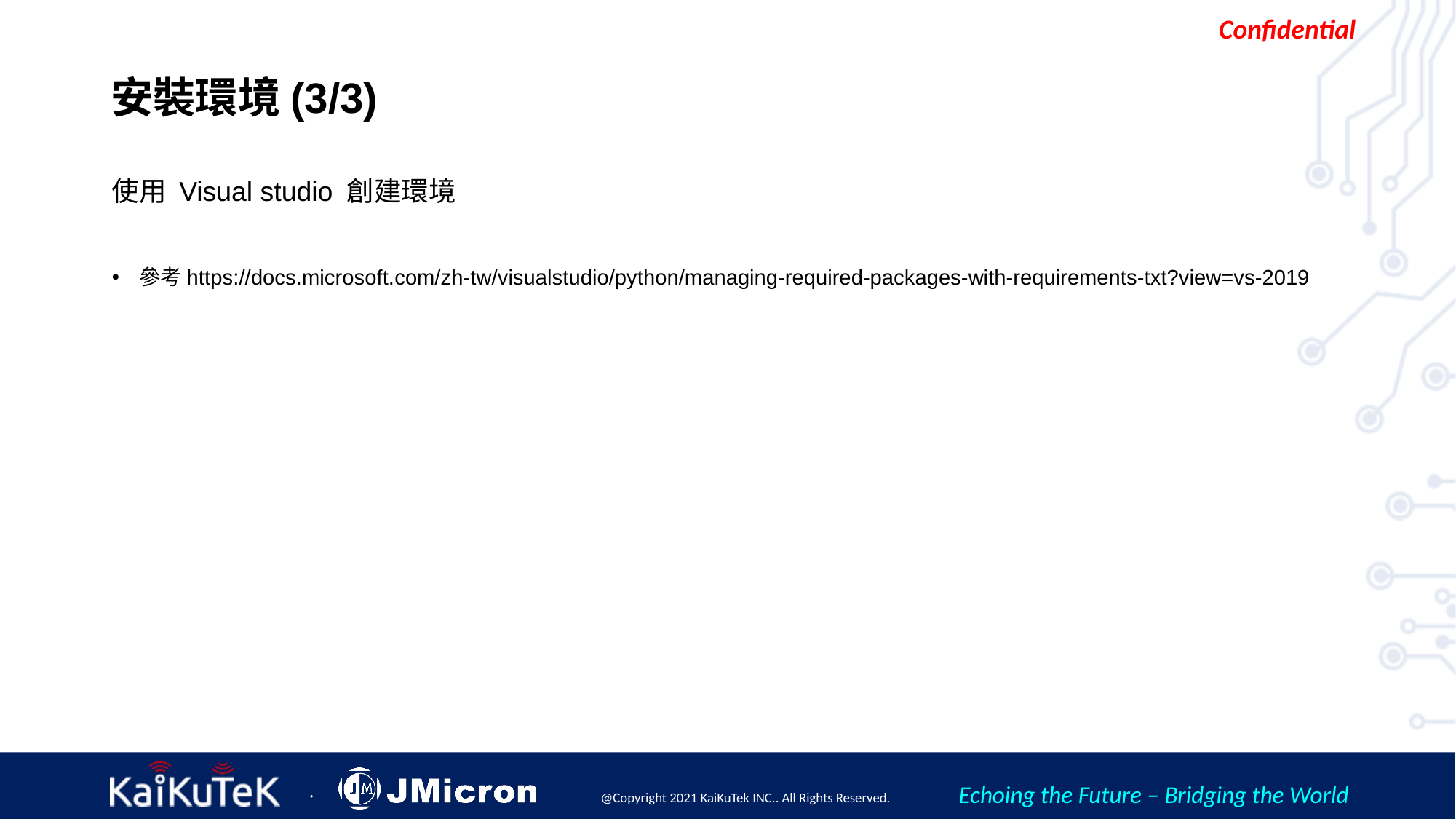

# 安裝環境(3/3)
使用 Visual studio 創建環境

參考https://docs.microsoft.com/zh-tw/visualstudio/python/managing-required-packages-with-requirements-txt?view=vs-2019